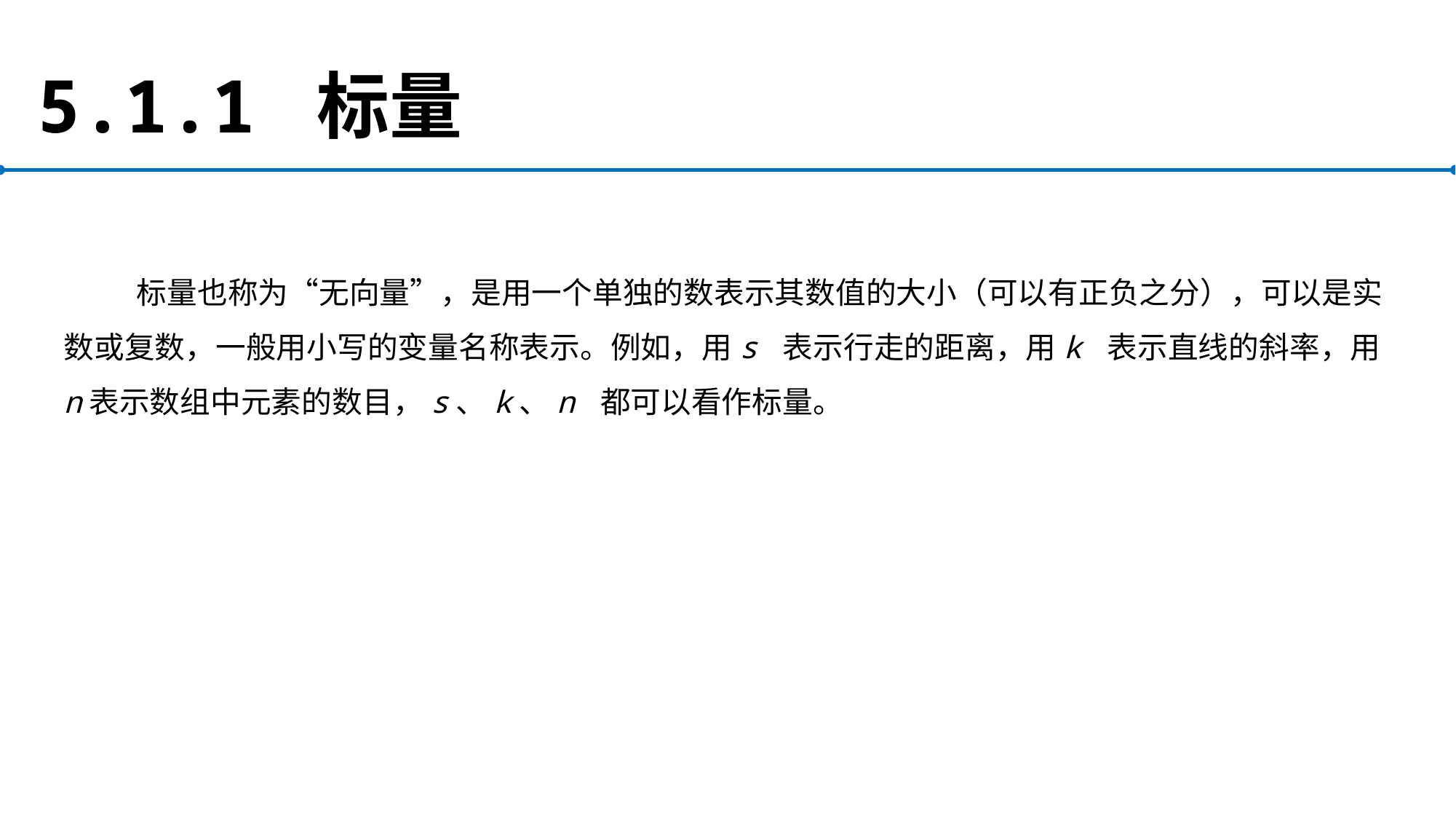

# 5.1.1 标量
标量也称为“无向量”，是用一个单独的数表示其数值的大小（可以有正负之分），可以是实数或复数，一般用小写的变量名称表示。例如，用s 表示行走的距离，用k 表示直线的斜率，用n表示数组中元素的数目，s、k、n 都可以看作标量。